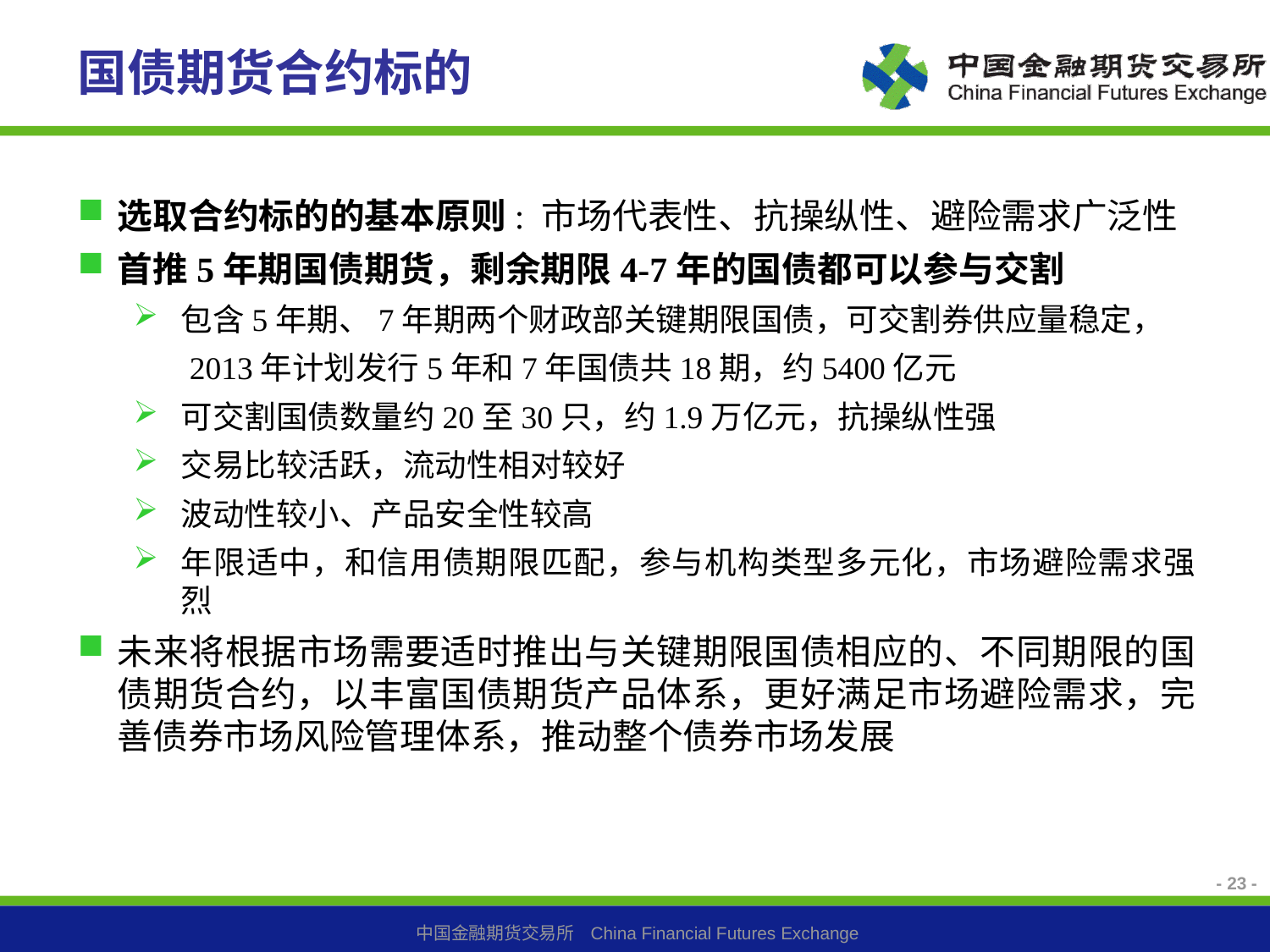

# 国债期货合约标的
选取合约标的的基本原则: 市场代表性、抗操纵性、避险需求广泛性
首推5年期国债期货，剩余期限4-7年的国债都可以参与交割
包含5年期、7年期两个财政部关键期限国债，可交割券供应量稳定，
       2013年计划发行5年和7年国债共18期，约5400亿元
可交割国债数量约20至30只，约1.9万亿元，抗操纵性强
交易比较活跃，流动性相对较好
波动性较小、产品安全性较高
年限适中，和信用债期限匹配，参与机构类型多元化，市场避险需求强烈
未来将根据市场需要适时推出与关键期限国债相应的、不同期限的国债期货合约，以丰富国债期货产品体系，更好满足市场避险需求，完善债券市场风险管理体系，推动整个债券市场发展
- 23 -